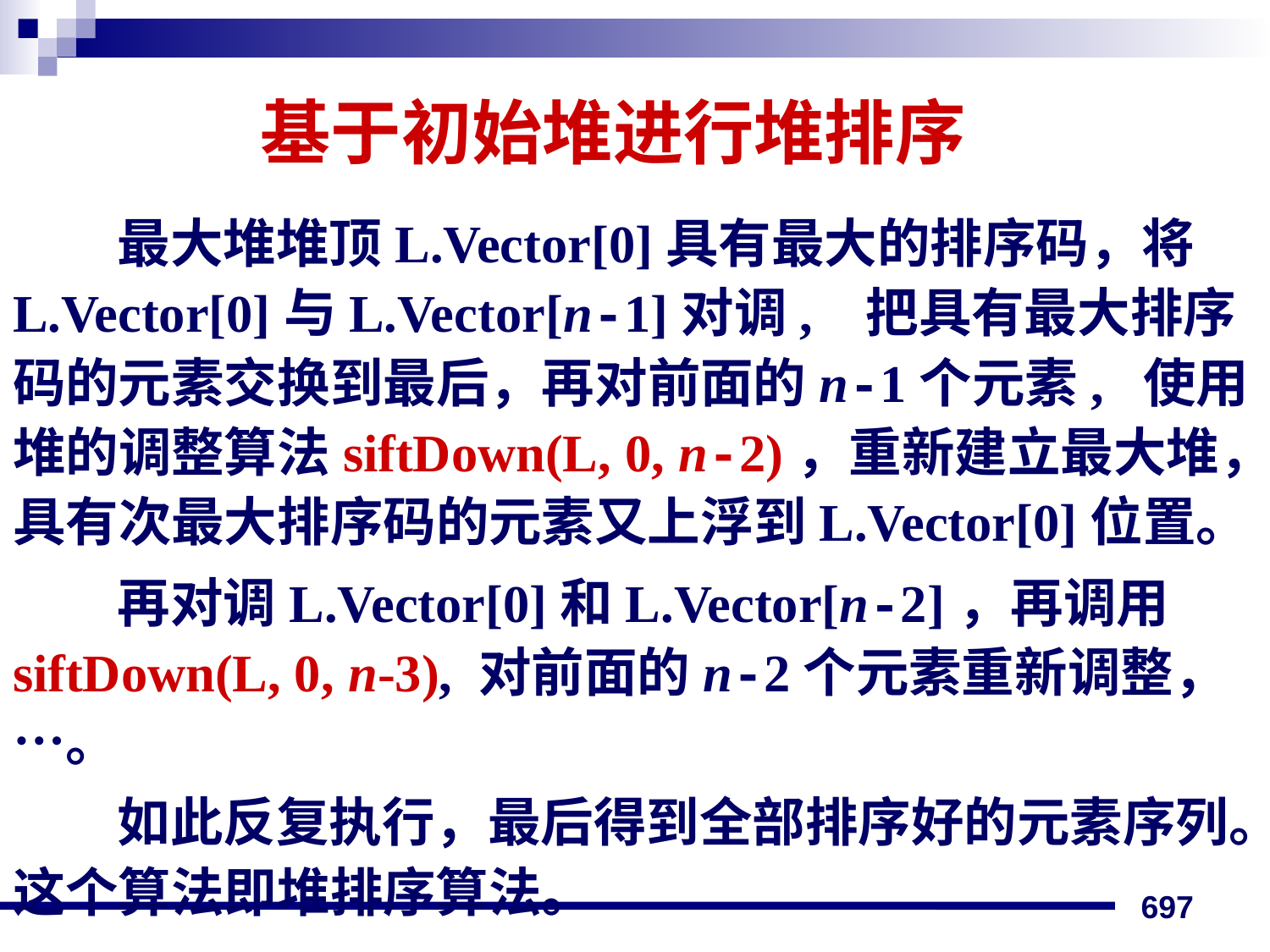

# 基于初始堆进行堆排序
最大堆堆顶L.Vector[0]具有最大的排序码，将L.Vector[0]与L.Vector[n-1]对调,   把具有最大排序码的元素交换到最后，再对前面的n-1个元素,  使用堆的调整算法siftDown(L, 0, n-2)，重新建立最大堆，具有次最大排序码的元素又上浮到L.Vector[0]位置。
再对调L.Vector[0]和L.Vector[n-2]，再调用siftDown(L, 0, n-3), 对前面的n-2个元素重新调整，…。
如此反复执行，最后得到全部排序好的元素序列。这个算法即堆排序算法。
697